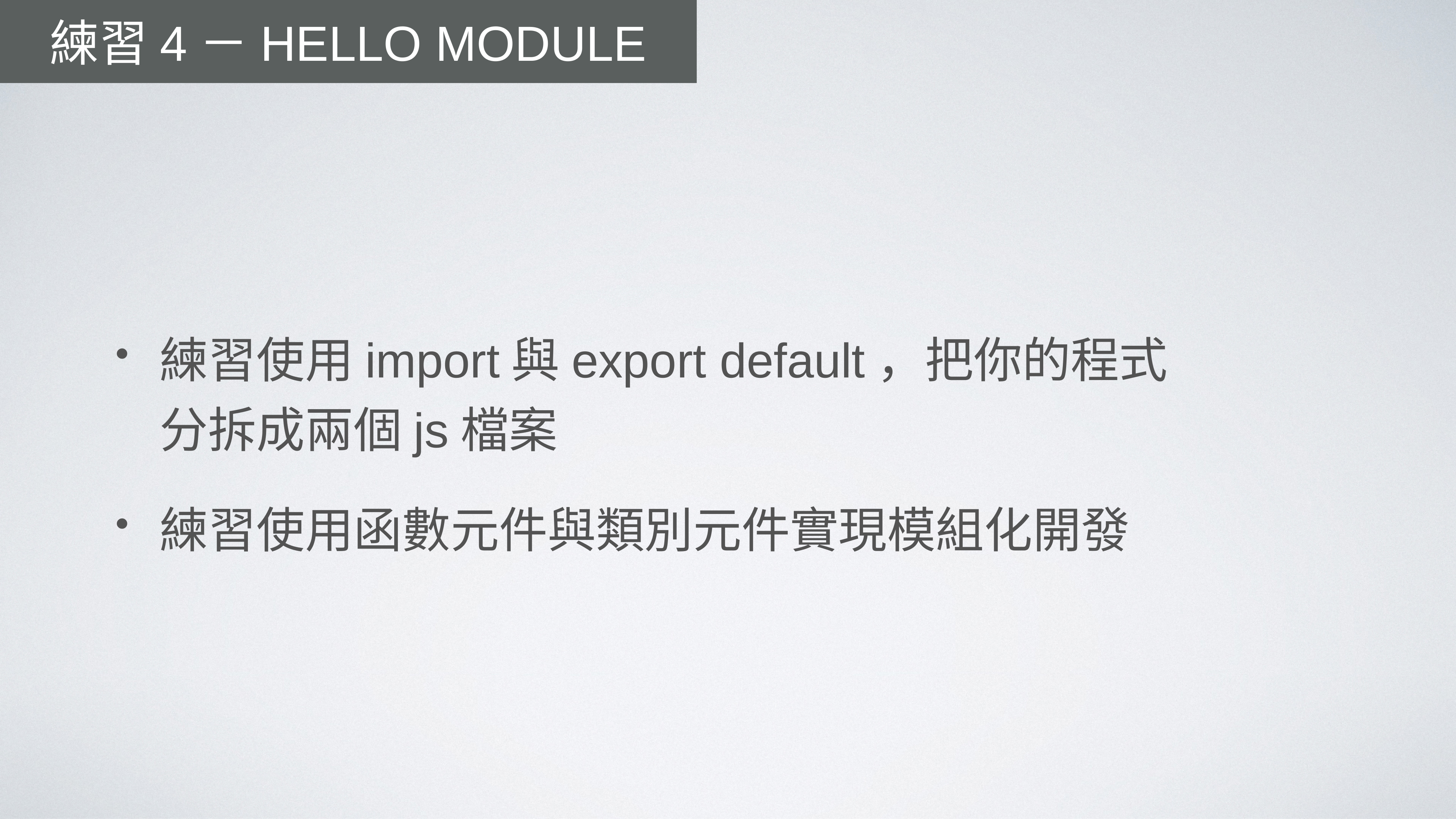

43
# 練習4－Hello Module
練習使用import與export default，把你的程式分拆成兩個js檔案
練習使用函數元件與類別元件實現模組化開發